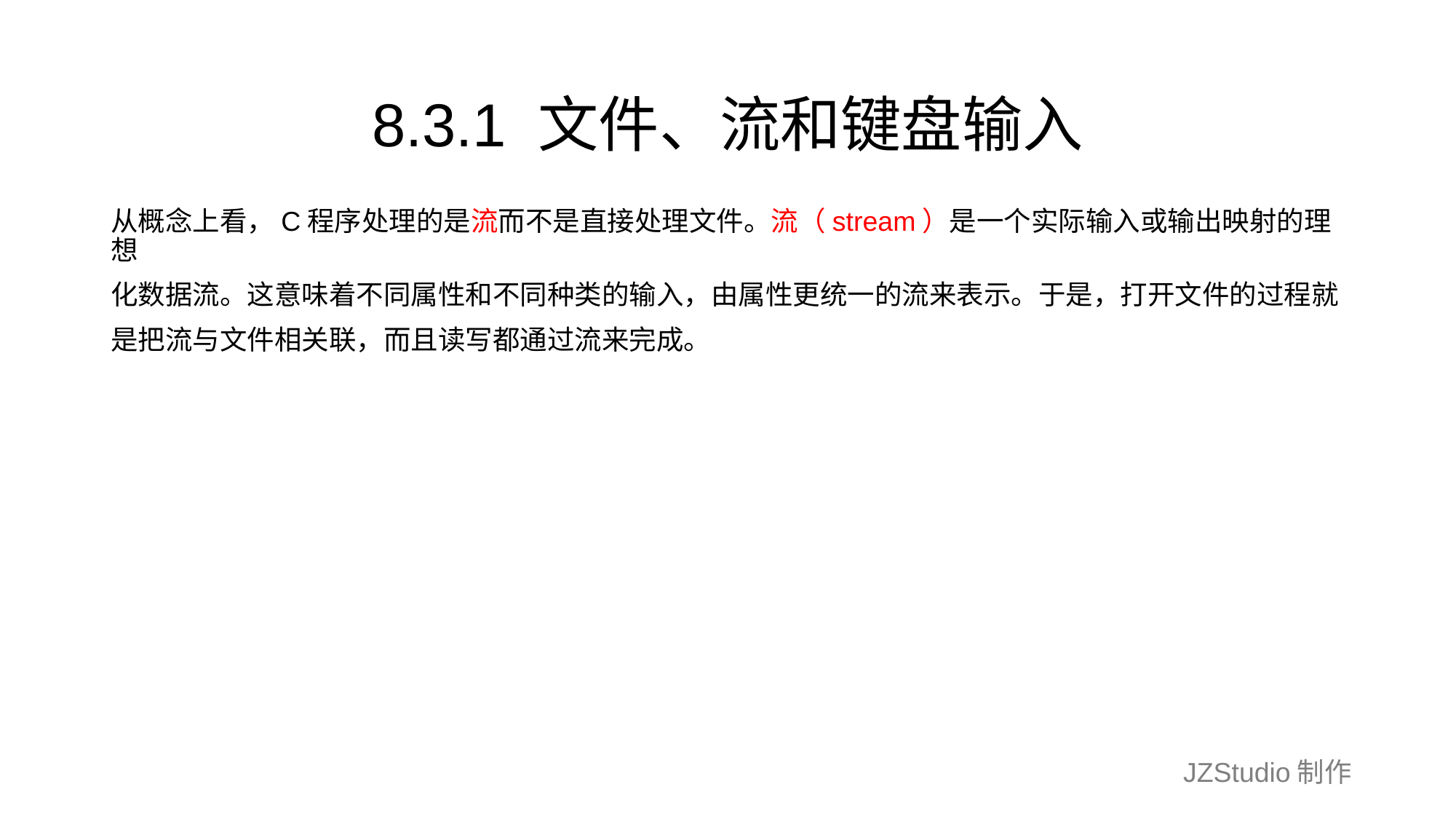

# 8.3.1 文件、流和键盘输入
从概念上看，C程序处理的是流而不是直接处理文件。流（stream）是一个实际输入或输出映射的理想
化数据流。这意味着不同属性和不同种类的输入，由属性更统一的流来表示。于是，打开文件的过程就
是把流与文件相关联，而且读写都通过流来完成。